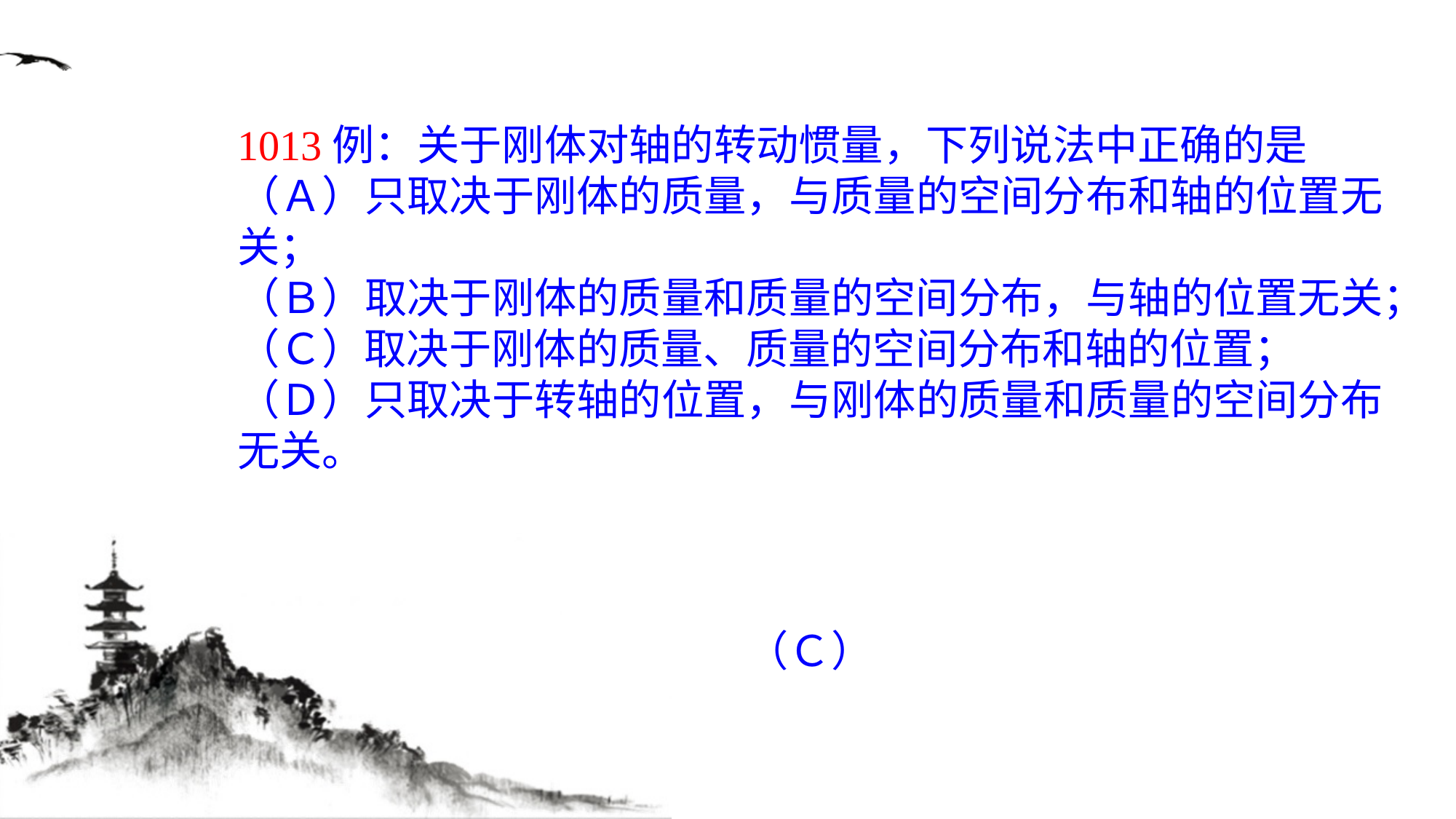

1013例：关于刚体对轴的转动惯量，下列说法中正确的是
（Ａ）只取决于刚体的质量，与质量的空间分布和轴的位置无关；
（Ｂ）取决于刚体的质量和质量的空间分布，与轴的位置无关；
（Ｃ）取决于刚体的质量、质量的空间分布和轴的位置；
（Ｄ）只取决于转轴的位置，与刚体的质量和质量的空间分布无关。
 （Ｃ）